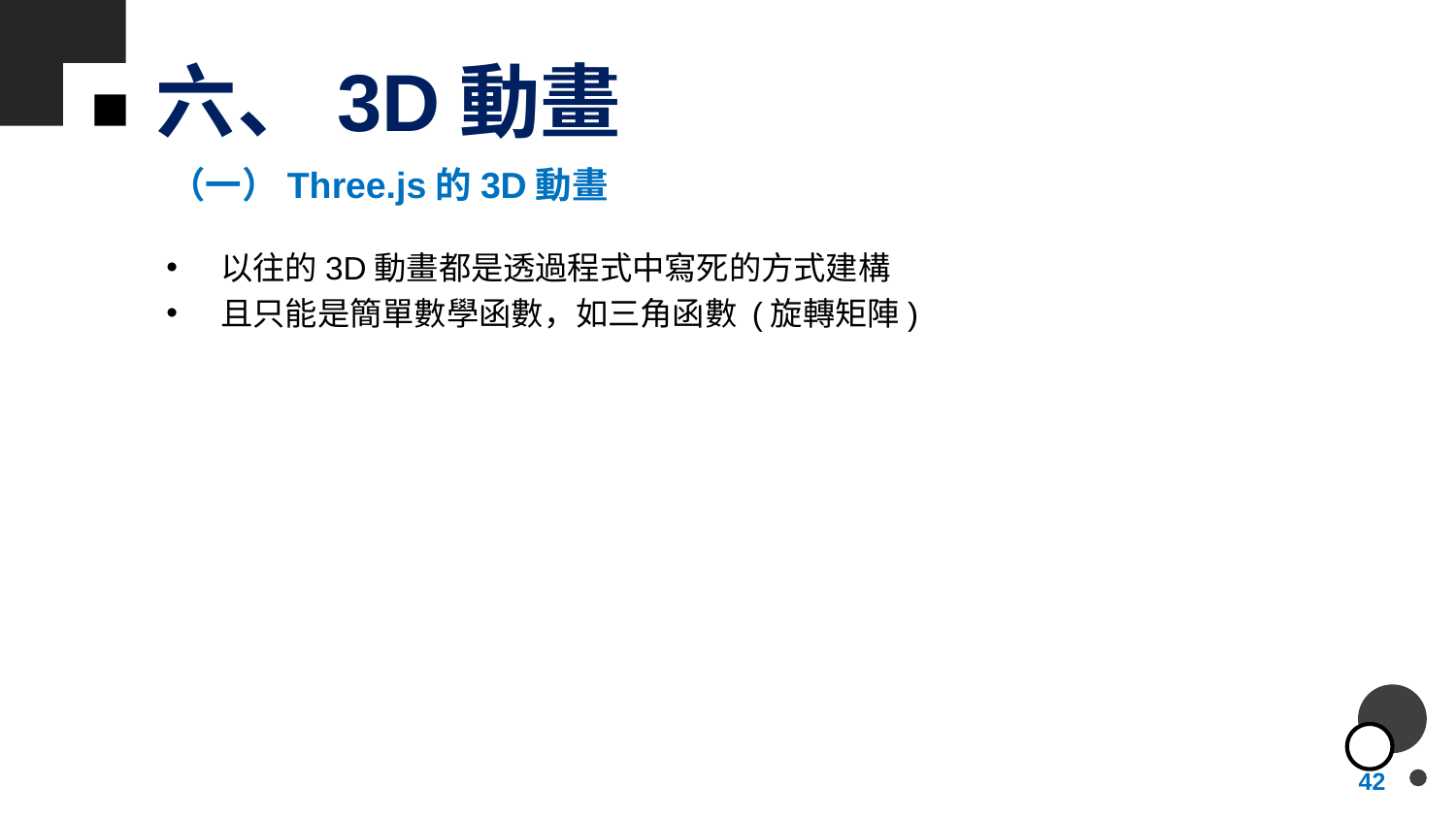

# 六、3D動畫
（一）Three.js的3D動畫
以往的3D動畫都是透過程式中寫死的方式建構
且只能是簡單數學函數，如三角函數 (旋轉矩陣)

42